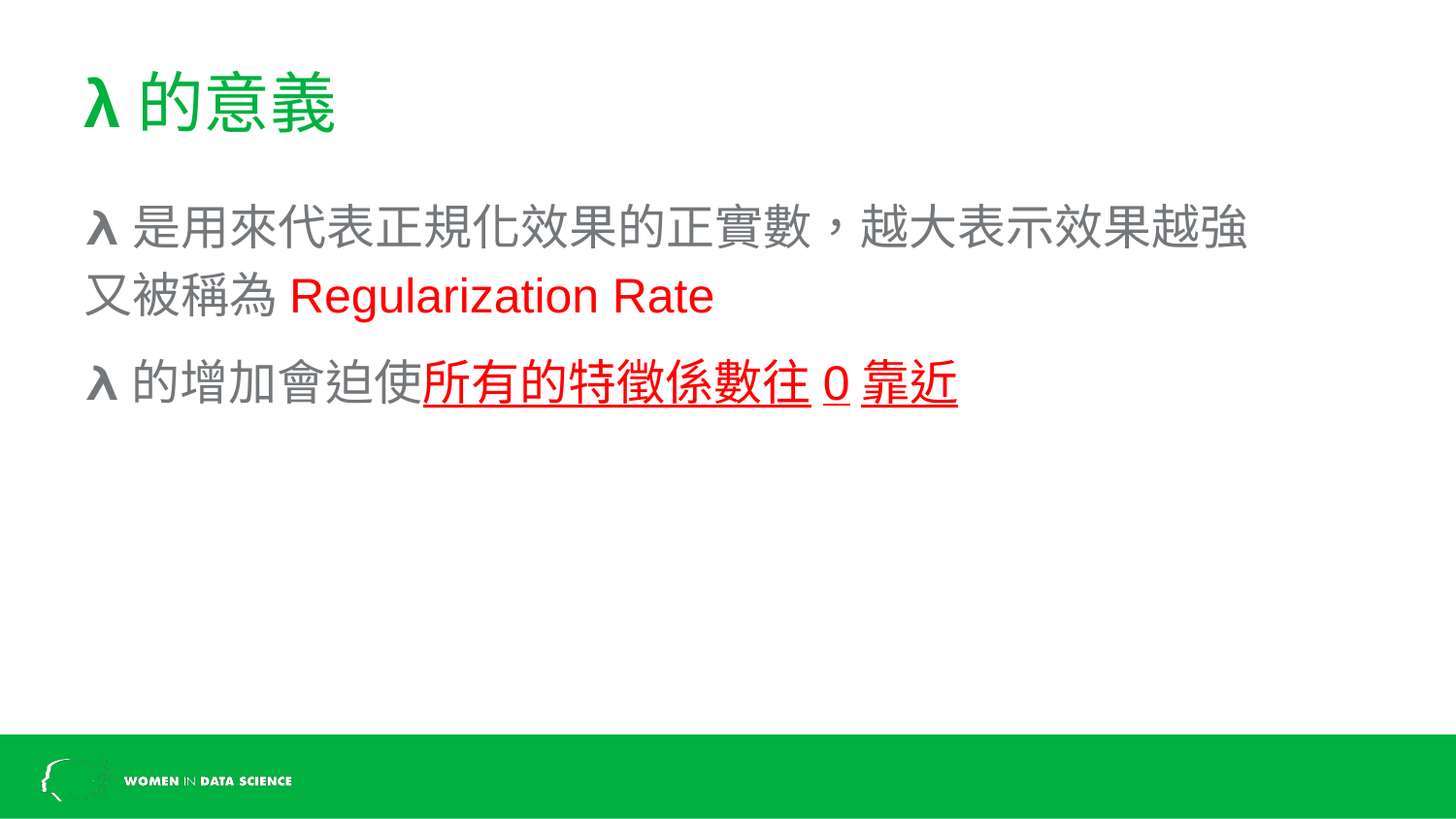

# λ的意義
λ是用來代表正規化效果的正實數，越大表示效果越強
又被稱為Regularization Rate

λ的增加會迫使所有的特徵係數往0靠近